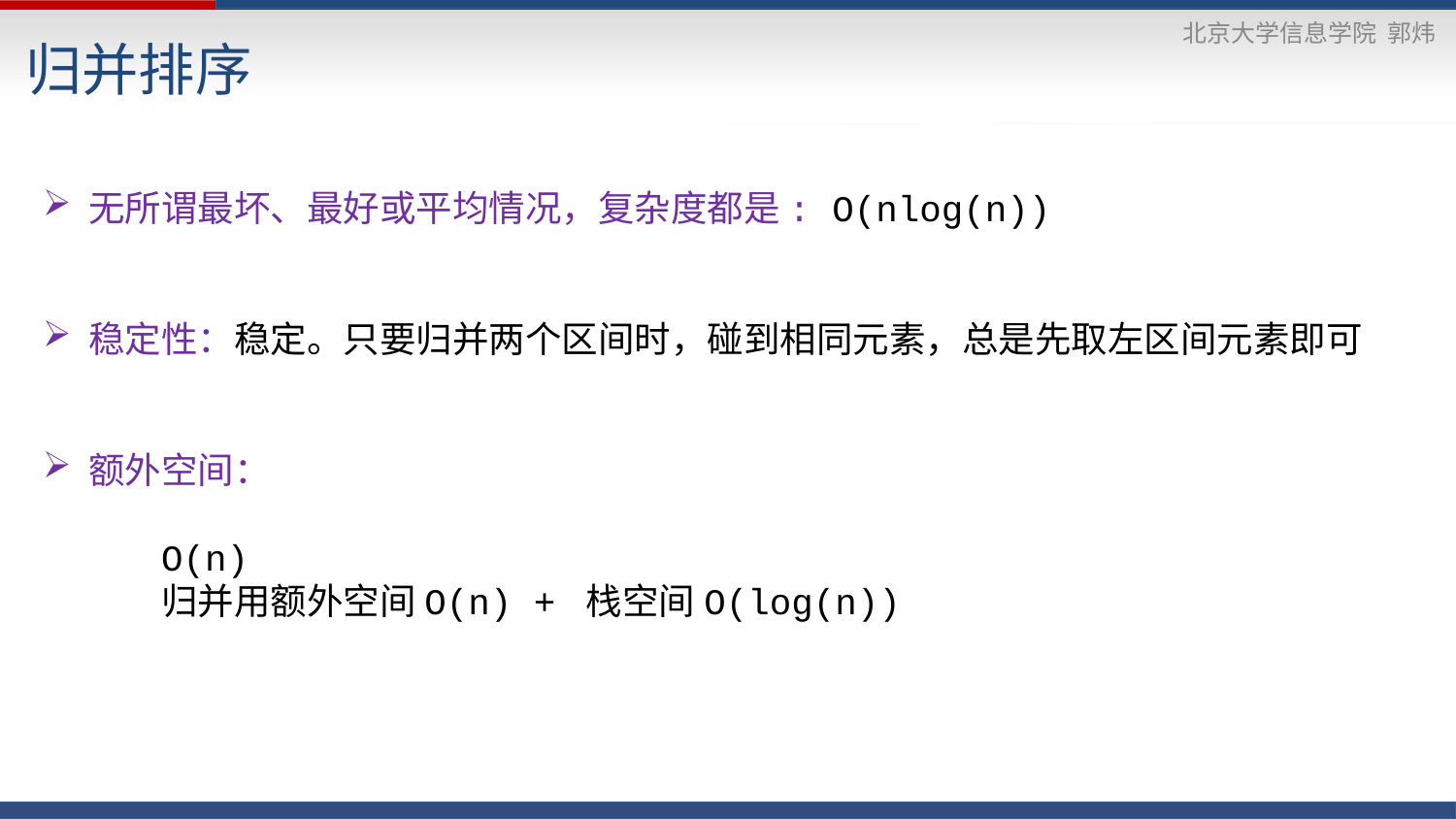

归并排序

无所谓最坏、最好或平均情况，复杂度都是: O(nlog(n))

稳定性：稳定。只要归并两个区间时，碰到相同元素，总是先取左区间元素即可

额外空间：

O(n)
归并用额外空间O(n) + 栈空间O(log(n))
31